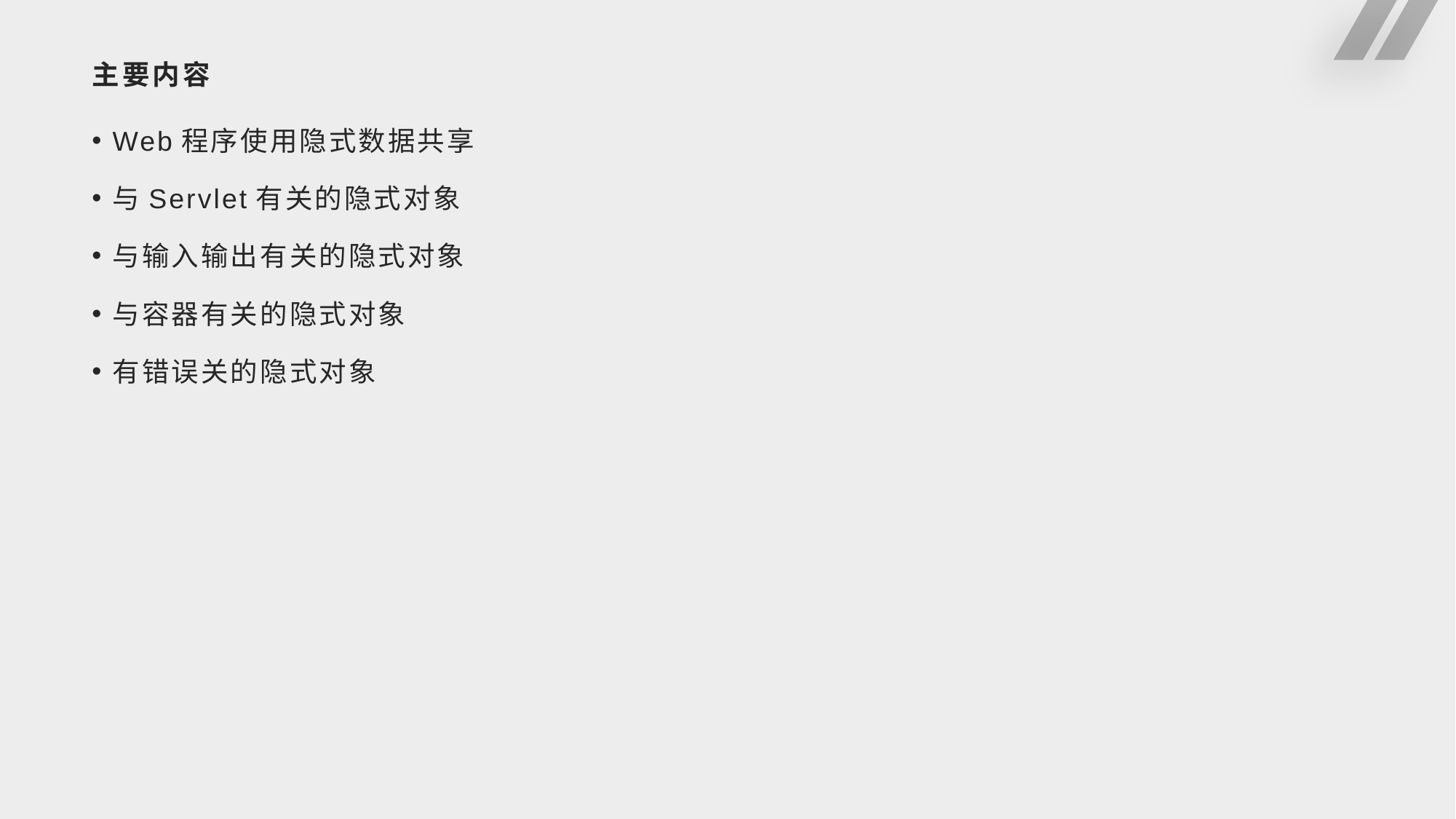

# 主要内容
Web程序使用隐式数据共享
与Servlet有关的隐式对象
与输入输出有关的隐式对象
与容器有关的隐式对象
有错误关的隐式对象